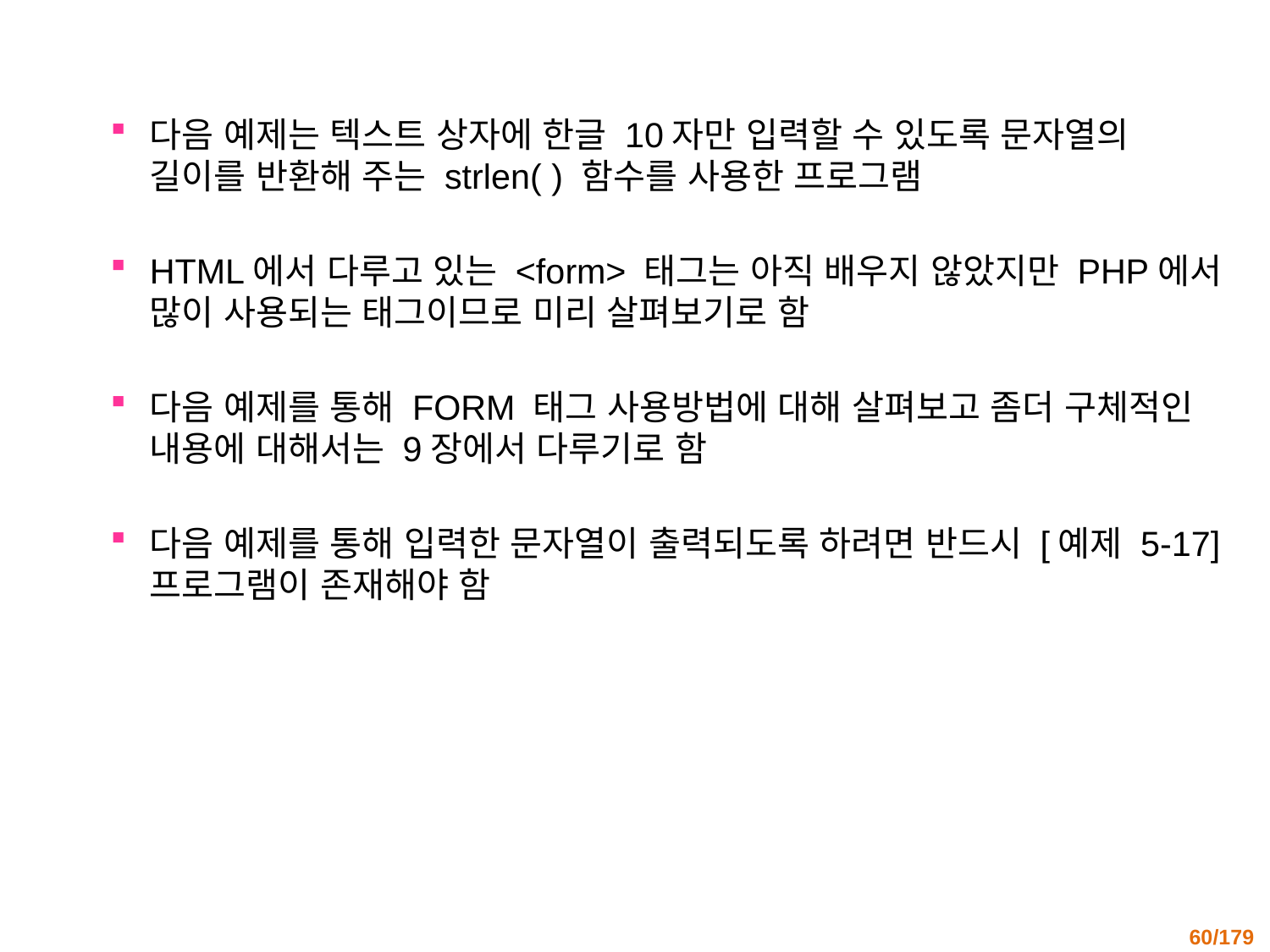

다음 예제는 텍스트 상자에 한글 10자만 입력할 수 있도록 문자열의 길이를 반환해 주는 strlen( ) 함수를 사용한 프로그램

HTML에서 다루고 있는 <form> 태그는 아직 배우지 않았지만 PHP에서 많이 사용되는 태그이므로 미리 살펴보기로 함

다음 예제를 통해 FORM 태그 사용방법에 대해 살펴보고 좀더 구체적인 내용에 대해서는 9장에서 다루기로 함

다음 예제를 통해 입력한 문자열이 출력되도록 하려면 반드시 [예제 5-17] 프로그램이 존재해야 함